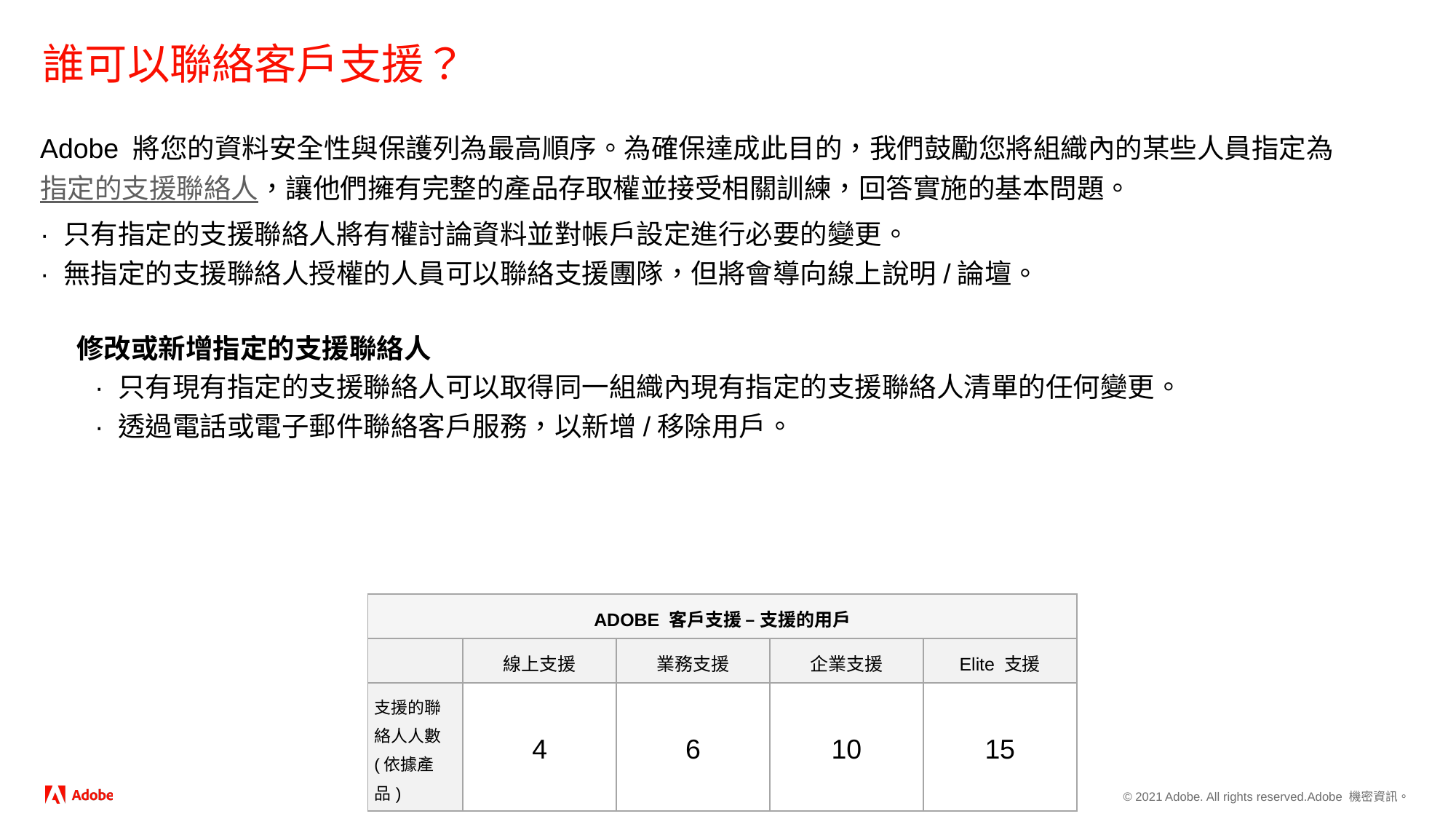

# 誰可以聯絡客戶支援？
Adobe 將您的資料安全性與保護列為最高順序。為確保達成此目的，我們鼓勵您將組織內的某些人員指定為指定的支援聯絡人，讓他們擁有完整的產品存取權並接受相關訓練，回答實施的基本問題。
· 只有指定的支援聯絡人將有權討論資料並對帳戶設定進行必要的變更。
· 無指定的支援聯絡人授權的人員可以聯絡支援團隊，但將會導向線上說明/論壇。

修改或新增指定的支援聯絡人
· 只有現有指定的支援聯絡人可以取得同一組織內現有指定的支援聯絡人清單的任何變更。
· 透過電話或電子郵件聯絡客戶服務，以新增/移除用戶。

| ADOBE 客戶支援 – 支援的用戶 |  |  |  |  |
| --- | --- | --- | --- | --- |
|  | 線上支援 | 業務支援 | 企業支援 | Elite 支援 |
| 支援的聯絡人人數 (依據產品) | 4 | 6 | 10 | 15 |